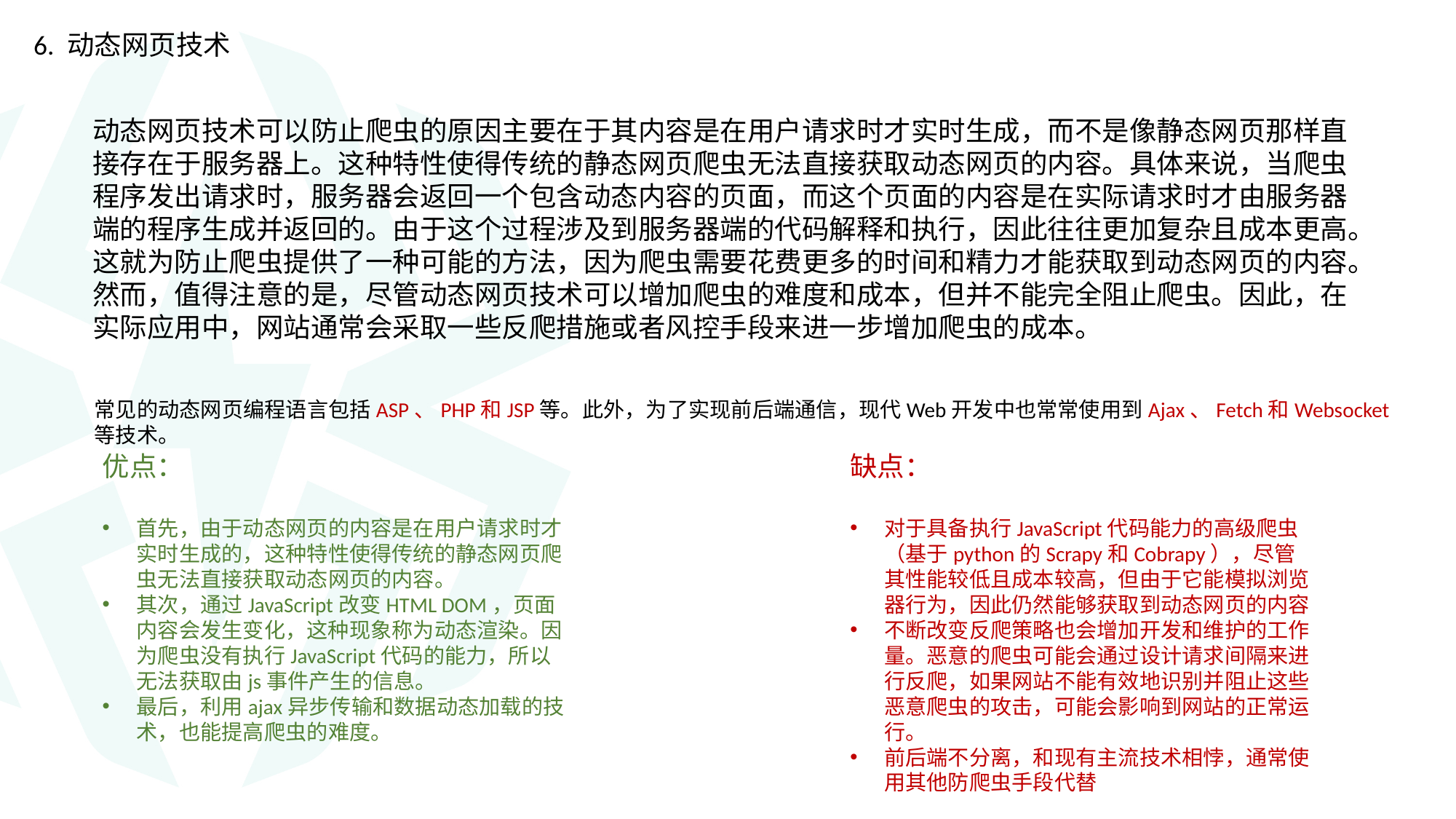

6. 动态网页技术
动态网页技术可以防止爬虫的原因主要在于其内容是在用户请求时才实时生成，而不是像静态网页那样直接存在于服务器上。这种特性使得传统的静态网页爬虫无法直接获取动态网页的内容。具体来说，当爬虫程序发出请求时，服务器会返回一个包含动态内容的页面，而这个页面的内容是在实际请求时才由服务器端的程序生成并返回的。由于这个过程涉及到服务器端的代码解释和执行，因此往往更加复杂且成本更高。这就为防止爬虫提供了一种可能的方法，因为爬虫需要花费更多的时间和精力才能获取到动态网页的内容。然而，值得注意的是，尽管动态网页技术可以增加爬虫的难度和成本，但并不能完全阻止爬虫。因此，在实际应用中，网站通常会采取一些反爬措施或者风控手段来进一步增加爬虫的成本。
常见的动态网页编程语言包括ASP、PHP和JSP等。此外，为了实现前后端通信，现代Web开发中也常常使用到Ajax、Fetch和Websocket等技术。
优点：

首先，由于动态网页的内容是在用户请求时才实时生成的，这种特性使得传统的静态网页爬虫无法直接获取动态网页的内容。
其次，通过JavaScript改变HTML DOM，页面内容会发生变化，这种现象称为动态渲染。因为爬虫没有执行JavaScript代码的能力，所以无法获取由js事件产生的信息。
最后，利用ajax异步传输和数据动态加载的技术，也能提高爬虫的难度。
缺点：

对于具备执行JavaScript代码能力的高级爬虫（基于python的Scrapy和Cobrapy），尽管其性能较低且成本较高，但由于它能模拟浏览器行为，因此仍然能够获取到动态网页的内容
不断改变反爬策略也会增加开发和维护的工作量。恶意的爬虫可能会通过设计请求间隔来进行反爬，如果网站不能有效地识别并阻止这些恶意爬虫的攻击，可能会影响到网站的正常运行。
前后端不分离，和现有主流技术相悖，通常使用其他防爬虫手段代替